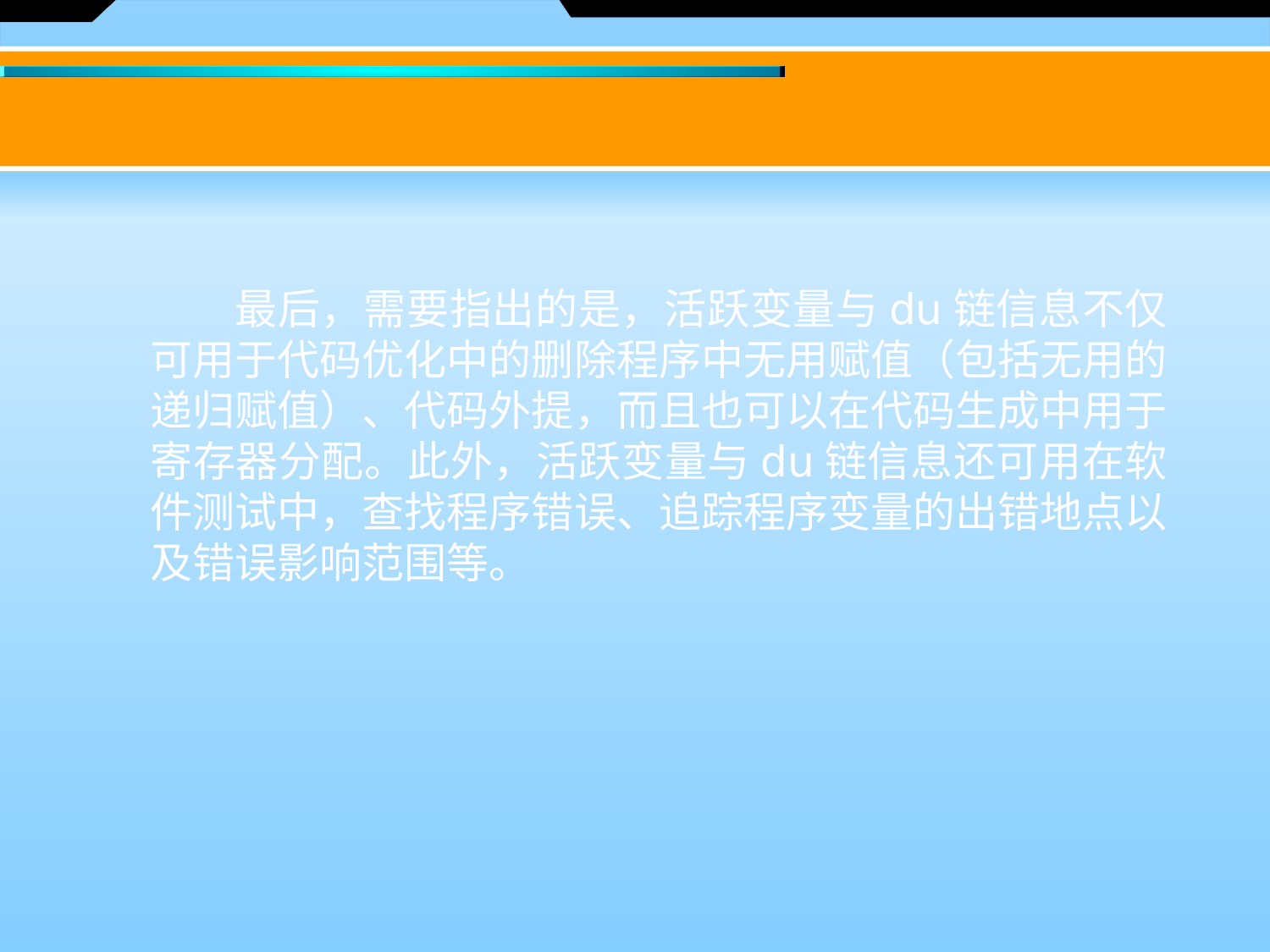

#
            最后，需要指出的是，活跃变量与du链信息不仅可用于代码优化中的删除程序中无用赋值（包括无用的递归赋值）、代码外提，而且也可以在代码生成中用于寄存器分配。此外，活跃变量与du链信息还可用在软件测试中，查找程序错误、追踪程序变量的出错地点以及错误影响范围等。